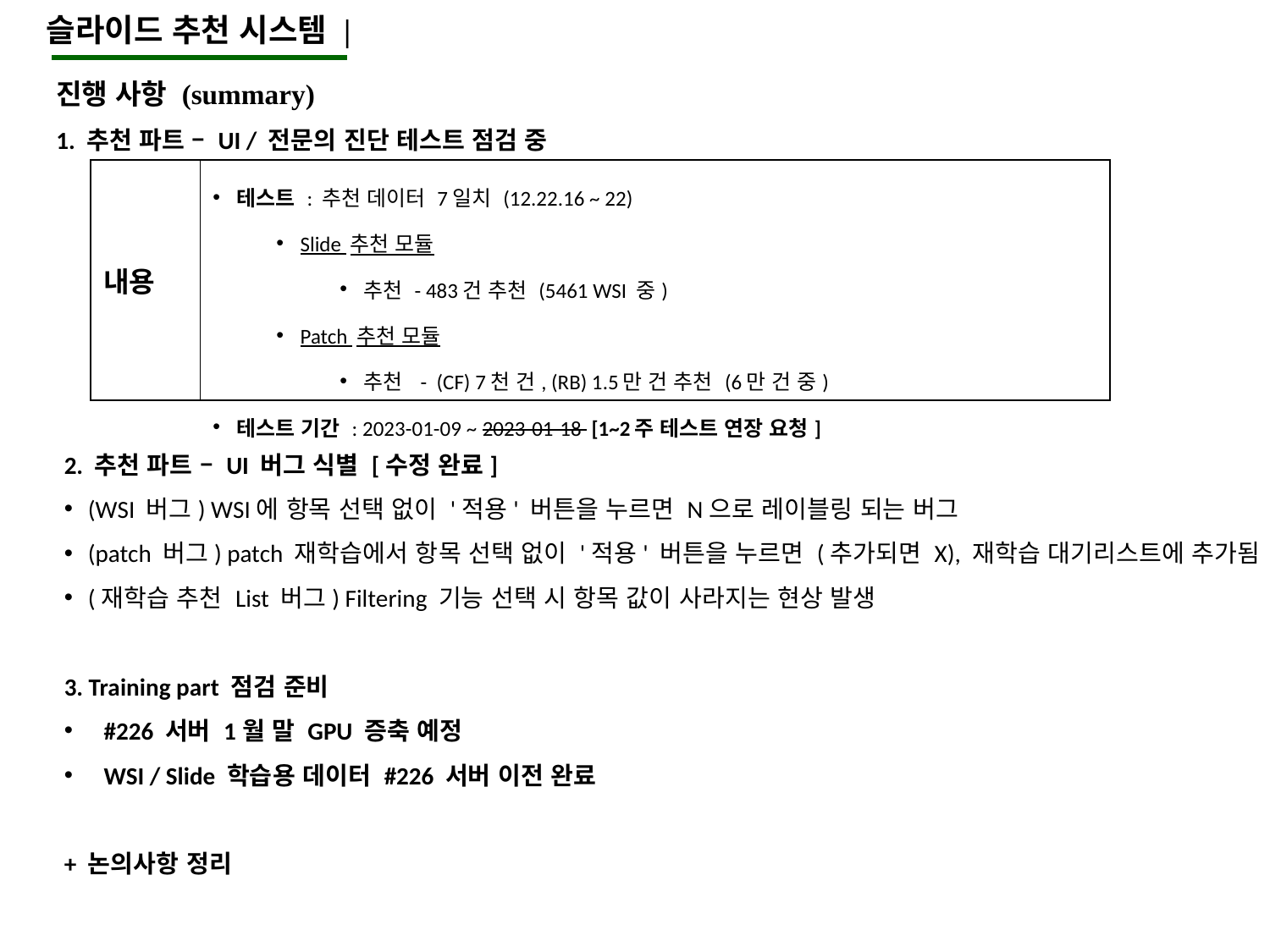

슬라이드 추천 시스템 |
진행 사항 (summary)
1. 추천 파트 – UI / 전문의 진단 테스트 점검 중
| 내용 | 테스트 : 추천 데이터 7일치 (12.22.16 ~ 22) Slide 추천 모듈 추천 - 483건 추천 (5461 WSI 중) Patch 추천 모듈 추천 - (CF) 7천 건, (RB) 1.5만 건 추천 (6만 건 중) 테스트 기간 : 2023-01-09 ~ 2023-01-18 [1~2주 테스트 연장 요청] |
| --- | --- |
2. 추천 파트 – UI 버그 식별 [수정 완료]
(WSI 버그) WSI에 항목 선택 없이 '적용' 버튼을 누르면 N으로 레이블링 되는 버그
(patch 버그) patch 재학습에서 항목 선택 없이 '적용' 버튼을 누르면 (추가되면 X), 재학습 대기리스트에 추가됨
(재학습 추천 List 버그) Filtering 기능 선택 시 항목 값이 사라지는 현상 발생

3. Training part 점검 준비
#226 서버 1월 말 GPU 증축 예정
WSI / Slide 학습용 데이터 #226 서버 이전 완료

+ 논의사항 정리